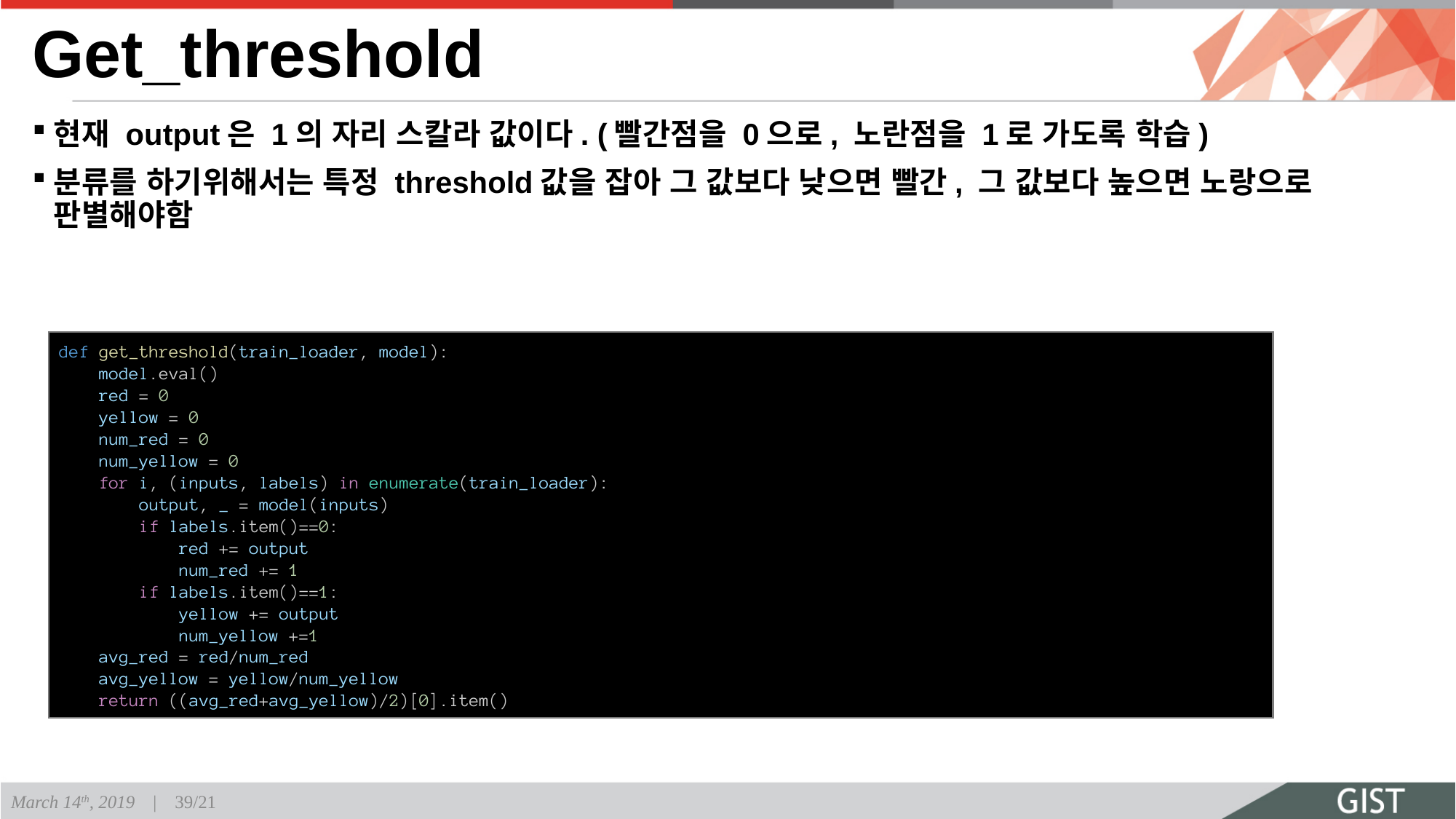

# Get_threshold
현재 output은 1의 자리 스칼라 값이다. (빨간점을 0으로, 노란점을 1로 가도록 학습)
분류를 하기위해서는 특정 threshold값을 잡아 그 값보다 낮으면 빨간, 그 값보다 높으면 노랑으로 판별해야함

def get_threshold(train_loader, model):
    model.eval()
    red = 0
    yellow = 0
    num_red = 0
    num_yellow = 0
    for i, (inputs, labels) in enumerate(train_loader):
        output, _ = model(inputs)
        if labels.item()==0:
            red += output
            num_red += 1
        if labels.item()==1:
            yellow += output
            num_yellow +=1
    avg_red = red/num_red
    avg_yellow = yellow/num_yellow
    return ((avg_red+avg_yellow)/2)[0].item()
March 14th, 2019    |    39/21